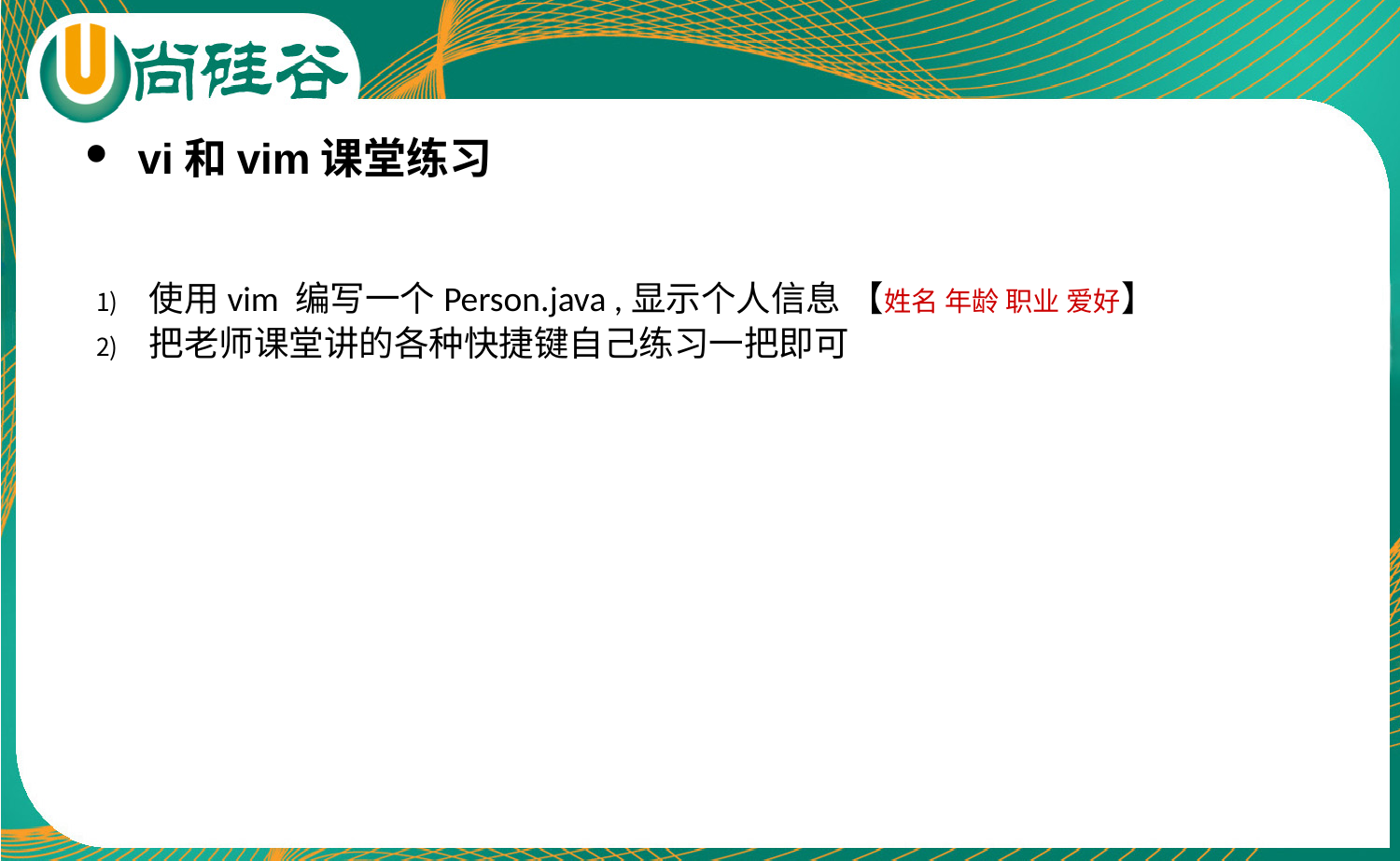

vi和vim课堂练习

使用vim 编写一个Person.java ,显示个人信息 【姓名 年龄 职业 爱好】
把老师课堂讲的各种快捷键自己练习一把即可